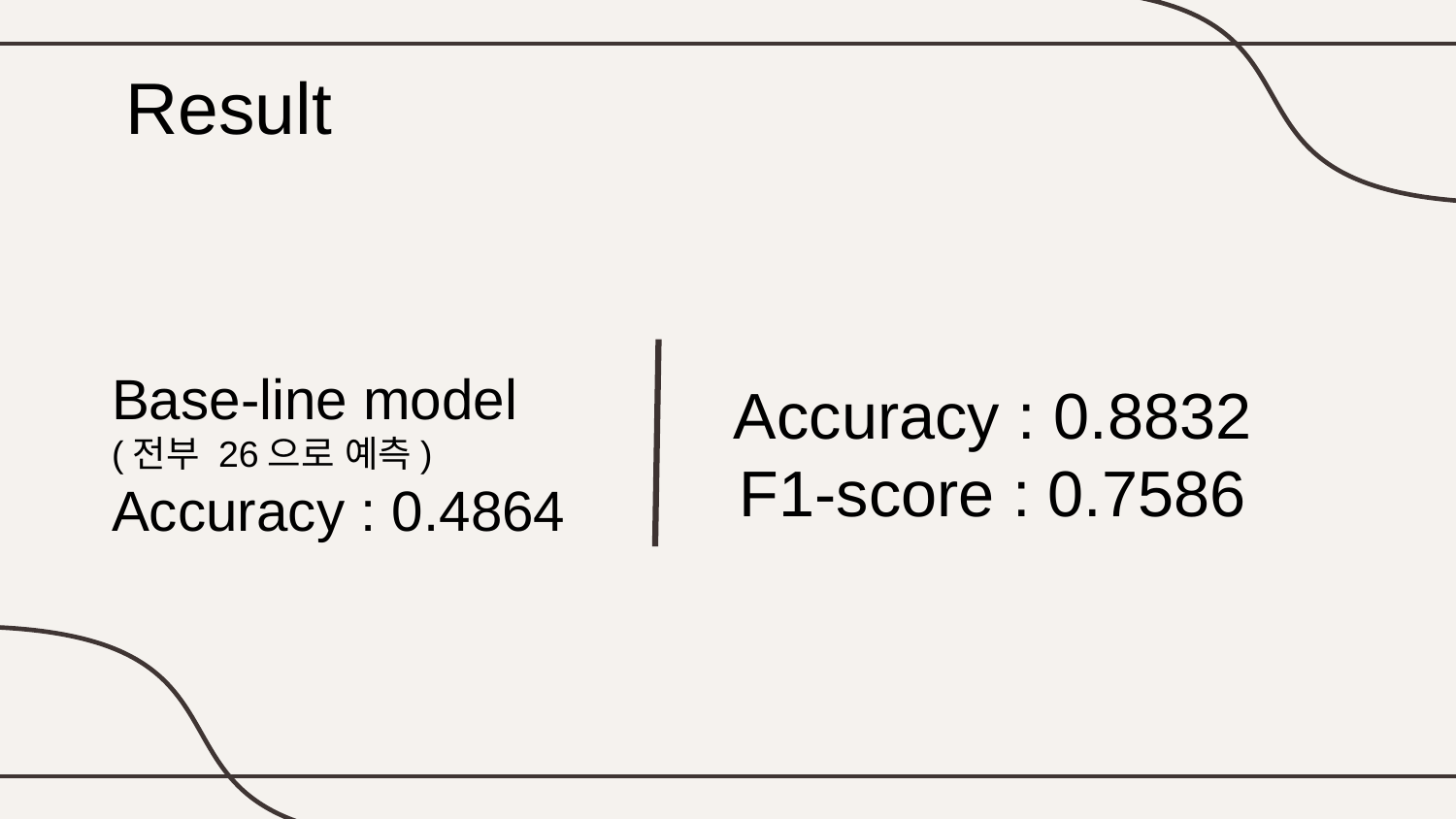

Result
Base-line model
(전부 26으로 예측)
Accuracy : 0.4864
# Accuracy : 0.8832 F1-score : 0.7586